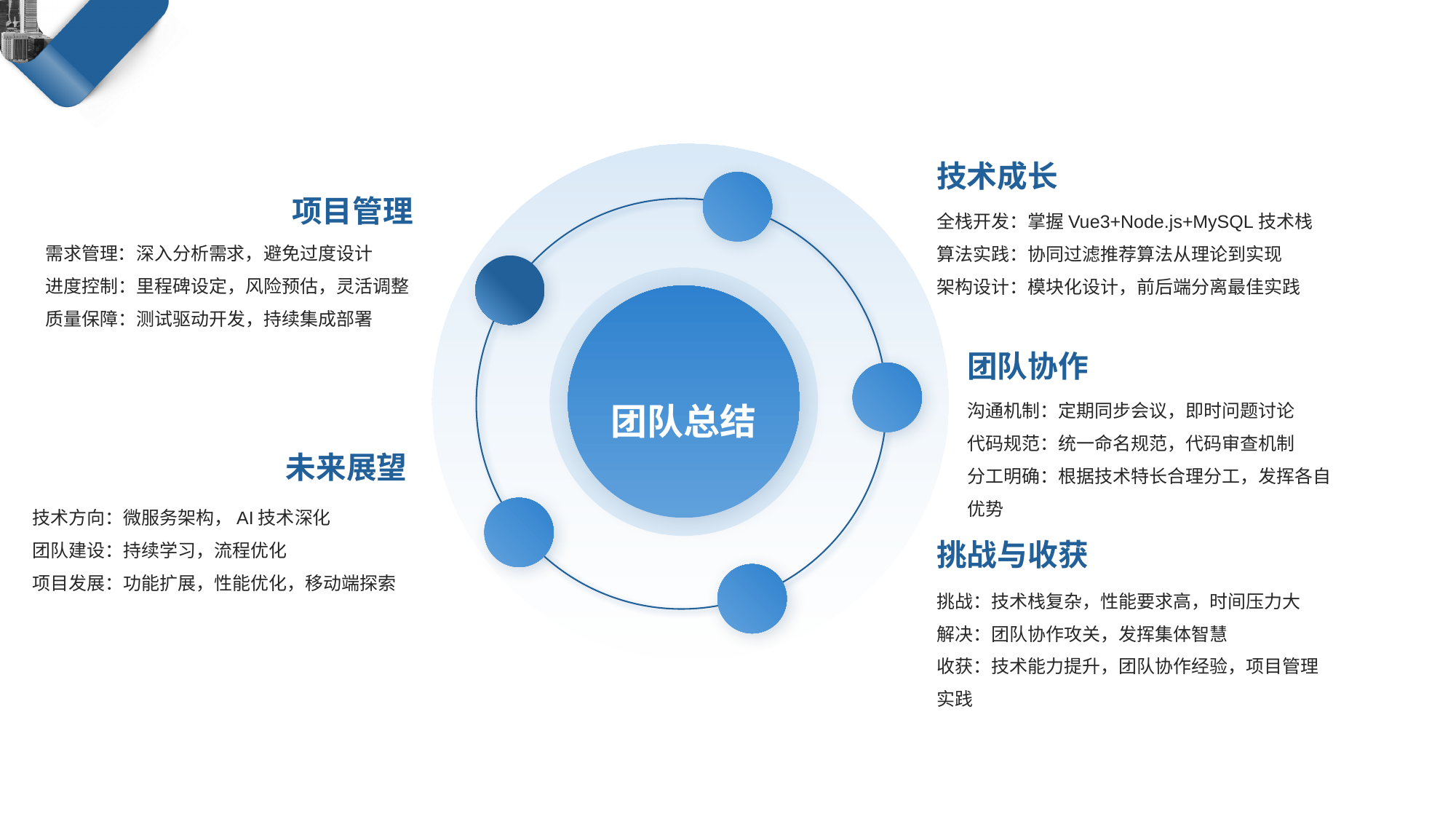

技术成长
项目管理

全栈开发：掌握Vue3+Node.js+MySQL技术栈
算法实践：协同过滤推荐算法从理论到实现
架构设计：模块化设计，前后端分离最佳实践
需求管理：深入分析需求，避免过度设计
进度控制：里程碑设定，风险预估，灵活调整
质量保障：测试驱动开发，持续集成部署

团队协作

沟通机制：定期同步会议，即时问题讨论
代码规范：统一命名规范，代码审查机制
分工明确：根据技术特长合理分工，发挥各自优势
团队总结
未来展望
技术方向：微服务架构，AI技术深化
团队建设：持续学习，流程优化
项目发展：功能扩展，性能优化，移动端探索

挑战与收获

挑战：技术栈复杂，性能要求高，时间压力大
解决：团队协作攻关，发挥集体智慧
收获：技术能力提升，团队协作经验，项目管理实践